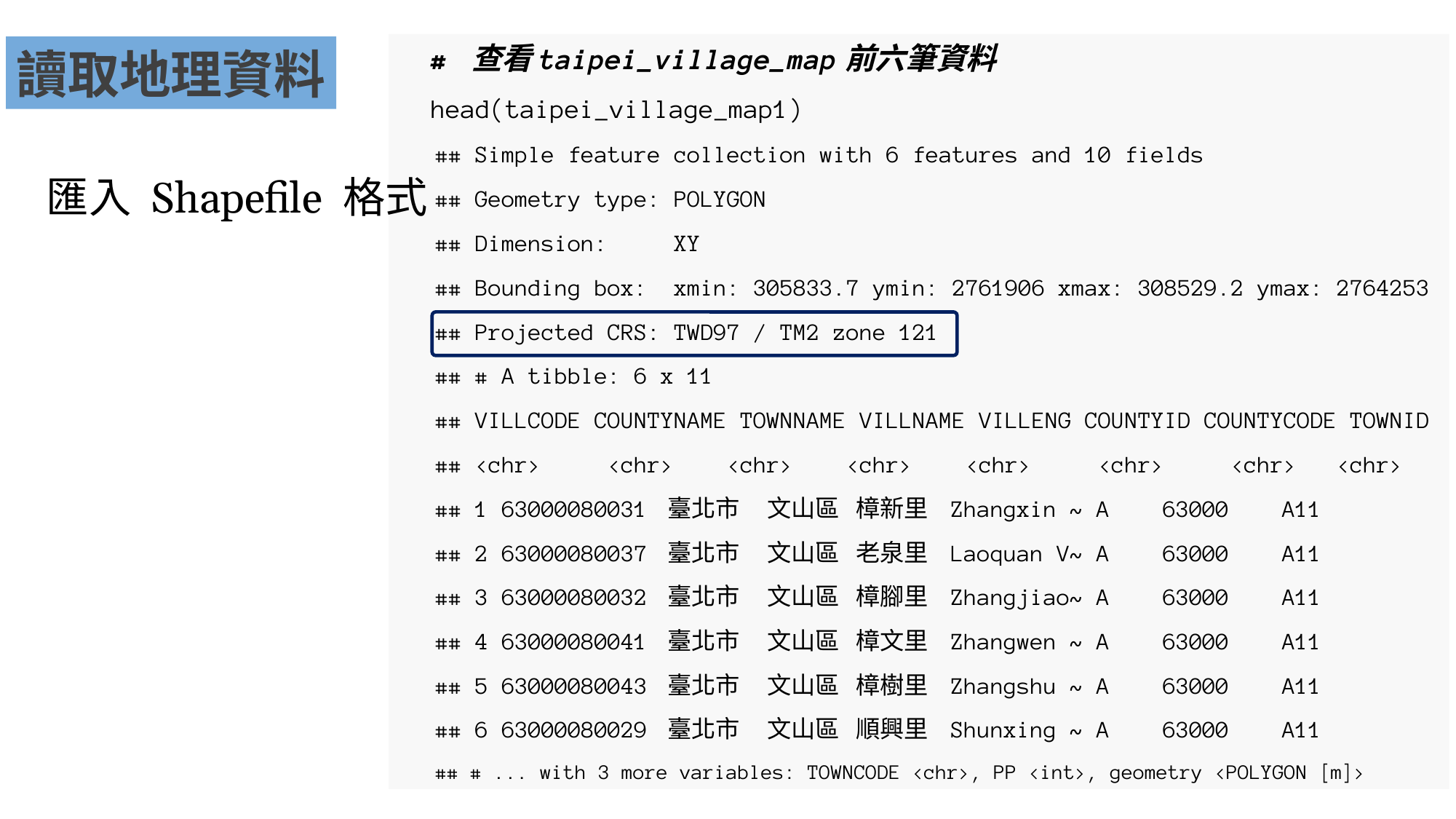

# 查看taipei_village_map前六筆資料
head(taipei_village_map1)
## Simple feature collection with 6 features and 10 fields
## Geometry type: POLYGON
## Dimension:     XY
## Bounding box:  xmin: 305833.7 ymin: 2761906 xmax: 308529.2 ymax: 2764253
## Projected CRS: TWD97 / TM2 zone 121
## # A tibble: 6 x 11
## VILLCODE COUNTYNAME TOWNNAME VILLNAME VILLENG COUNTYID COUNTYCODE TOWNID
## <chr>     <chr>    <chr>    <chr>    <chr>     <chr>     <chr>   <chr>
## 1 63000080031 臺北市     文山區   樟新里   Zhangxin ~ A    63000    A11
## 2 63000080037 臺北市     文山區   老泉里   Laoquan V~ A    63000    A11
## 3 63000080032 臺北市     文山區   樟腳里   Zhangjiao~ A    63000    A11
## 4 63000080041 臺北市     文山區   樟文里   Zhangwen ~ A    63000    A11
## 5 63000080043 臺北市     文山區   樟樹里   Zhangshu ~ A    63000    A11
## 6 63000080029 臺北市     文山區   順興里   Shunxing ~ A    63000    A11
## # ... with 3 more variables: TOWNCODE <chr>, PP <int>, geometry <POLYGON [m]>
讀取地理資料
匯入 Shapefile 格式

21